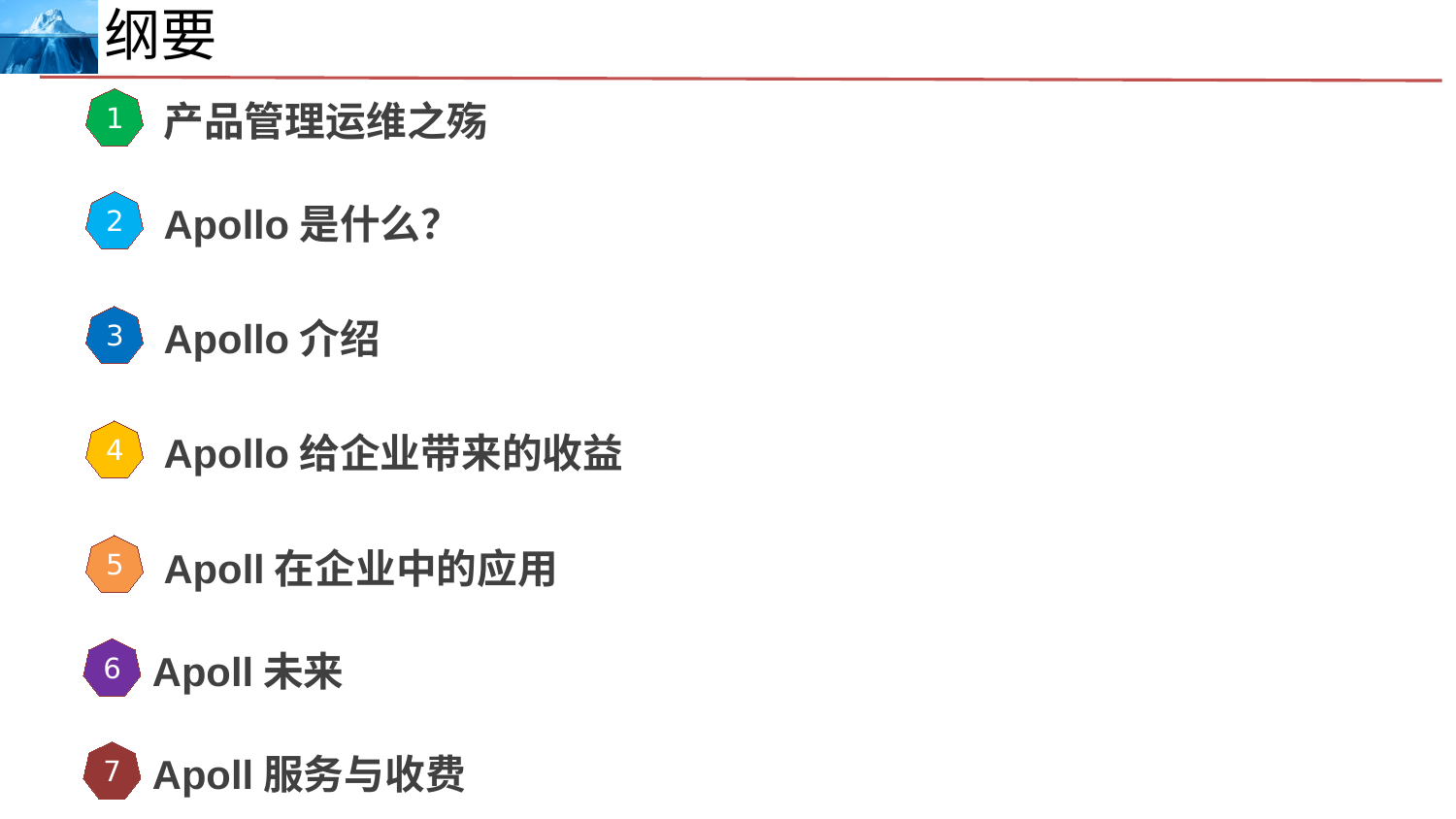

纲要
1
产品管理运维之殇
2
Apollo是什么？
3
Apollo介绍
4
Apollo给企业带来的收益
5
Apoll在企业中的应用
6
Apoll未来
7
Apoll服务与收费